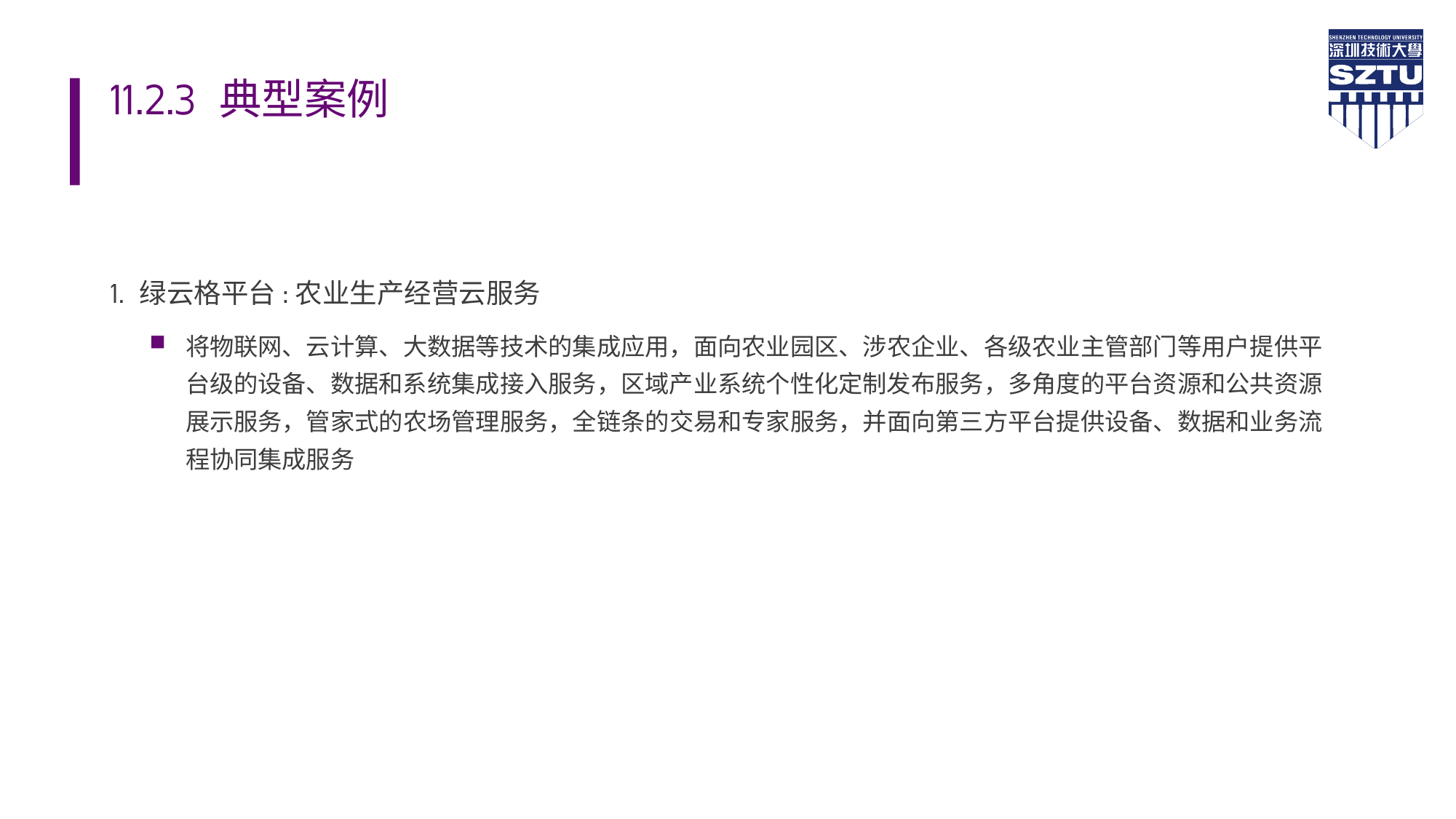

# 11.2.3 典型案例
1. 绿云格平台:农业生产经营云服务
将物联网、云计算、大数据等技术的集成应用，面向农业园区、涉农企业、各级农业主管部门等用户提供平台级的设备、数据和系统集成接入服务，区域产业系统个性化定制发布服务，多角度的平台资源和公共资源展示服务，管家式的农场管理服务，全链条的交易和专家服务，并面向第三方平台提供设备、数据和业务流程协同集成服务